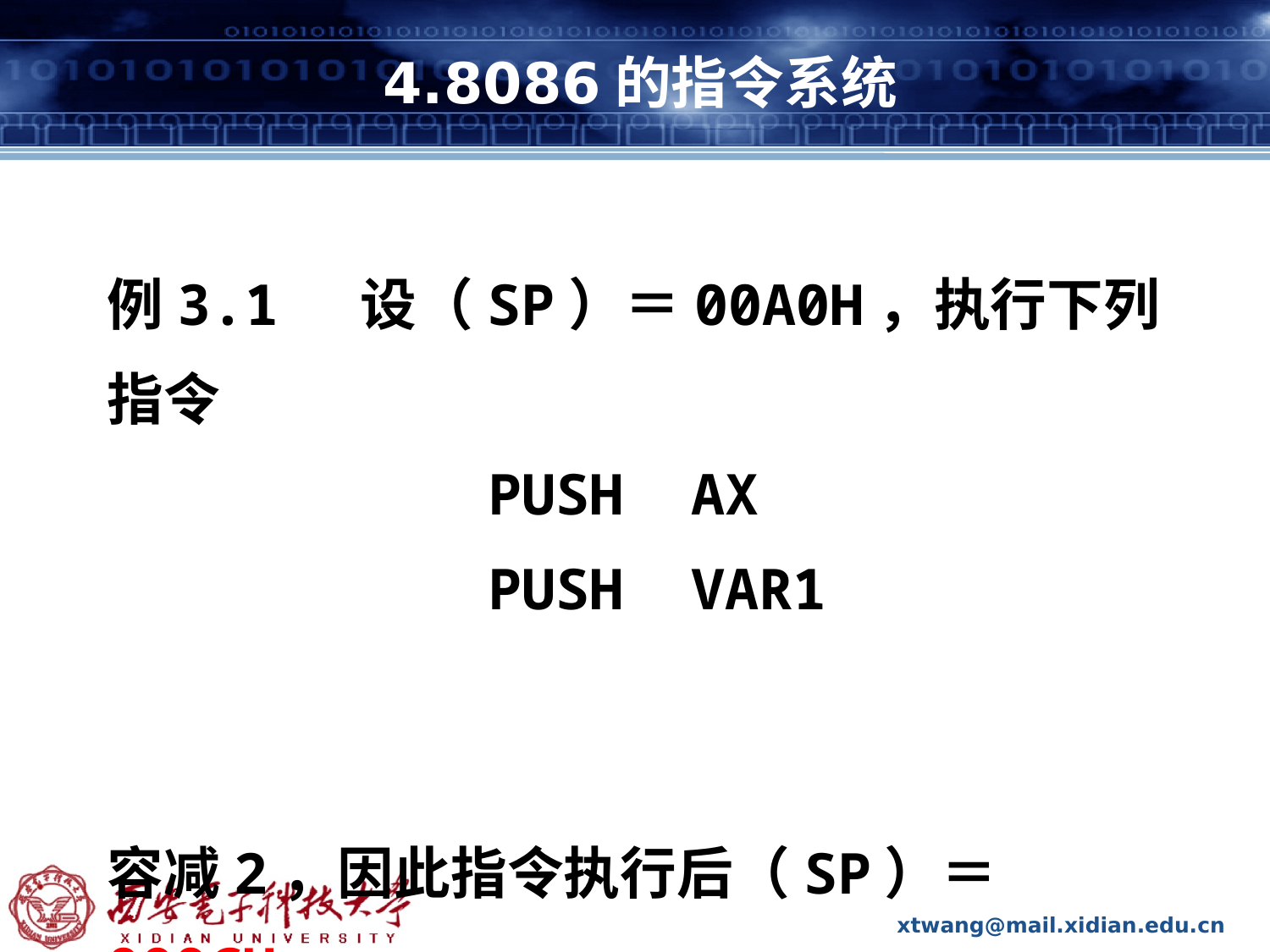

# 4.8086的指令系统
例3.1  设（SP）＝00A0H，执行下列指令
			PUSH  AX
			PUSH  VAR1
后，（SP）＝         。
	解：每向堆栈压入一个字，SP的内容减2，因此指令执行后（SP）＝ 009CH 。